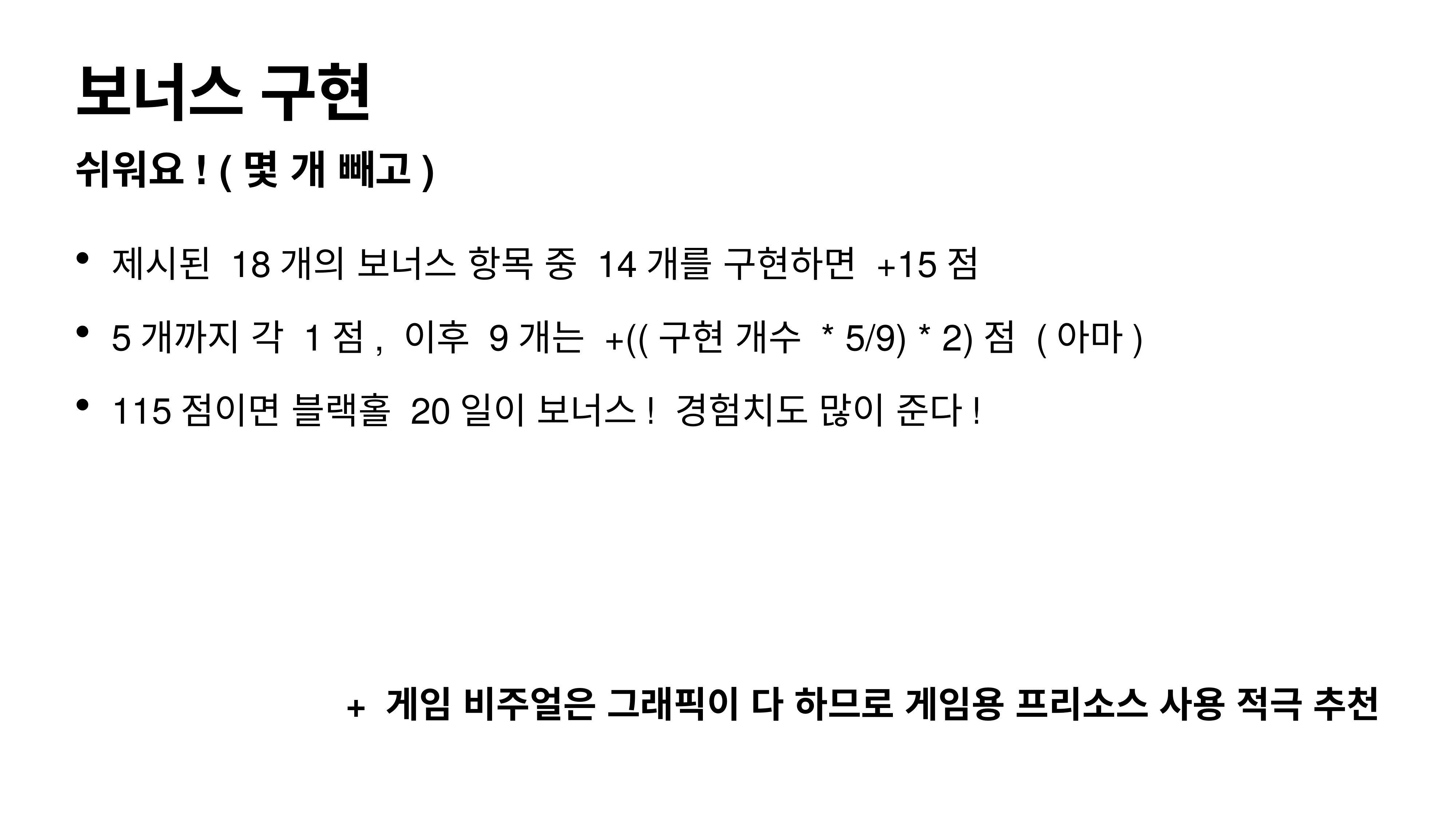

# 보너스 구현
쉬워요! (몇 개 빼고)
제시된 18개의 보너스 항목 중 14개를 구현하면 +15점
5개까지 각 1점, 이후 9개는 +((구현 개수 * 5/9) * 2)점 (아마)
115점이면 블랙홀 20일이 보너스! 경험치도 많이 준다!

+ 게임 비주얼은 그래픽이 다 하므로 게임용 프리소스 사용 적극 추천